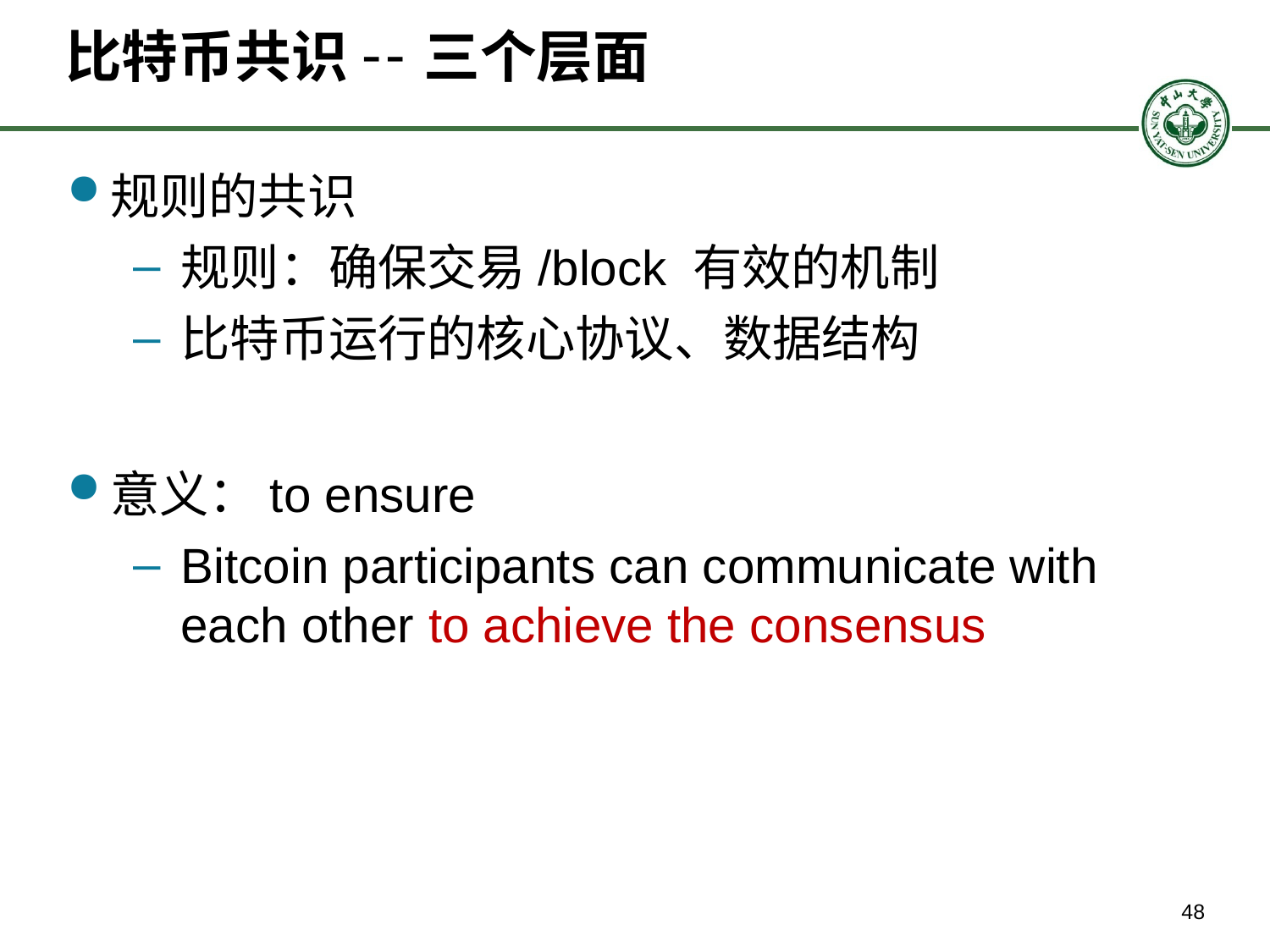

# 比特币共识--三个层面
规则的共识
规则：确保交易/block 有效的机制
比特币运行的核心协议、数据结构

意义：to ensure
Bitcoin participants can communicate with each other to achieve the consensus